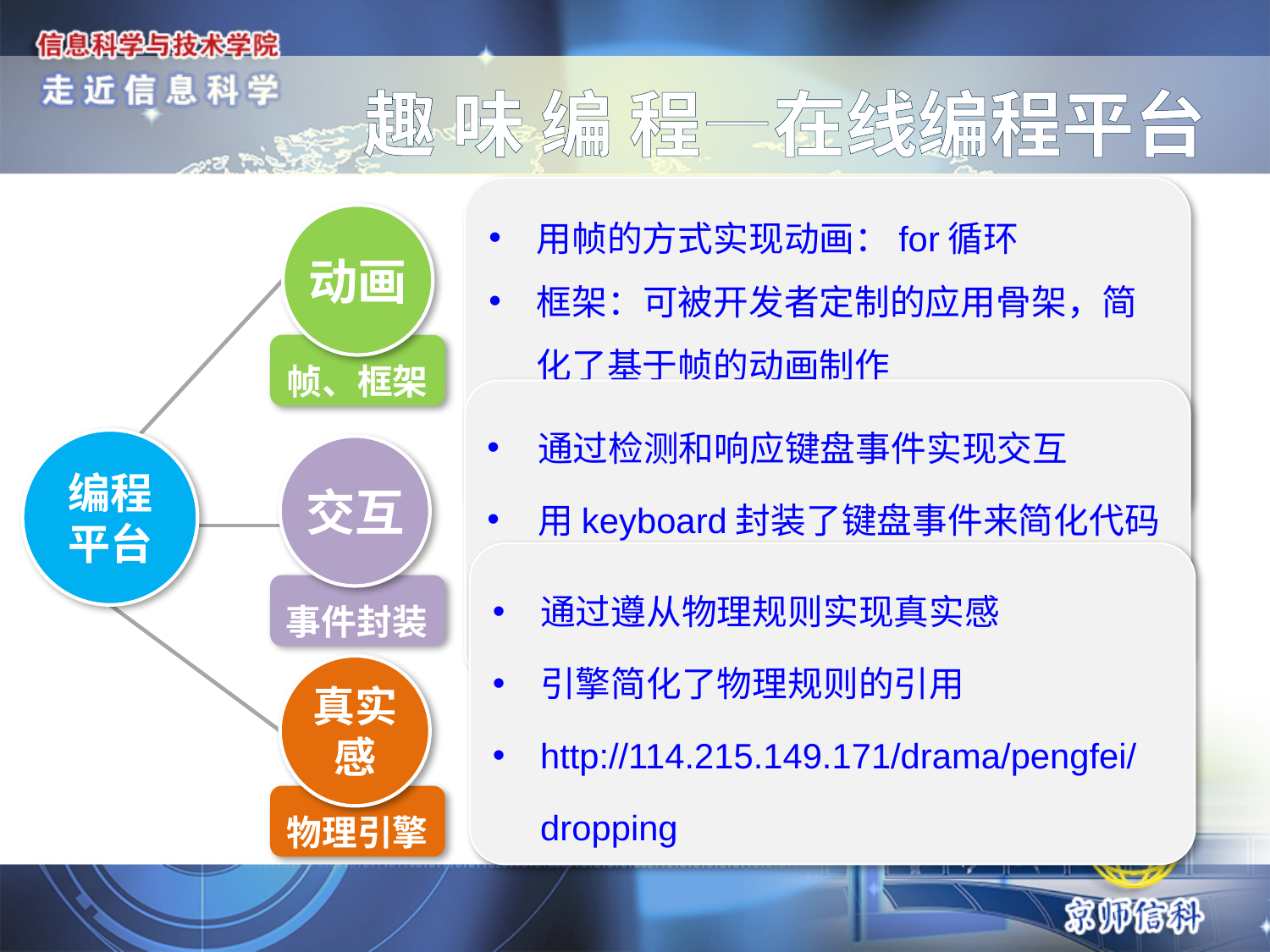

# 趣 味 编 程—在线编程平台
用帧的方式实现动画：for循环
框架：可被开发者定制的应用骨架，简化了基于帧的动画制作
http://114.215.149.171/drama/pengfei/animation
动画
帧、框架
通过检测和响应键盘事件实现交互
用keyboard封装了键盘事件来简化代码
http://114.215.149.171/drama/pengfei/boom
编程
平台
交互
通过遵从物理规则实现真实感
引擎简化了物理规则的引用
http://114.215.149.171/drama/pengfei/dropping
事件封装
真实感
物理引擎